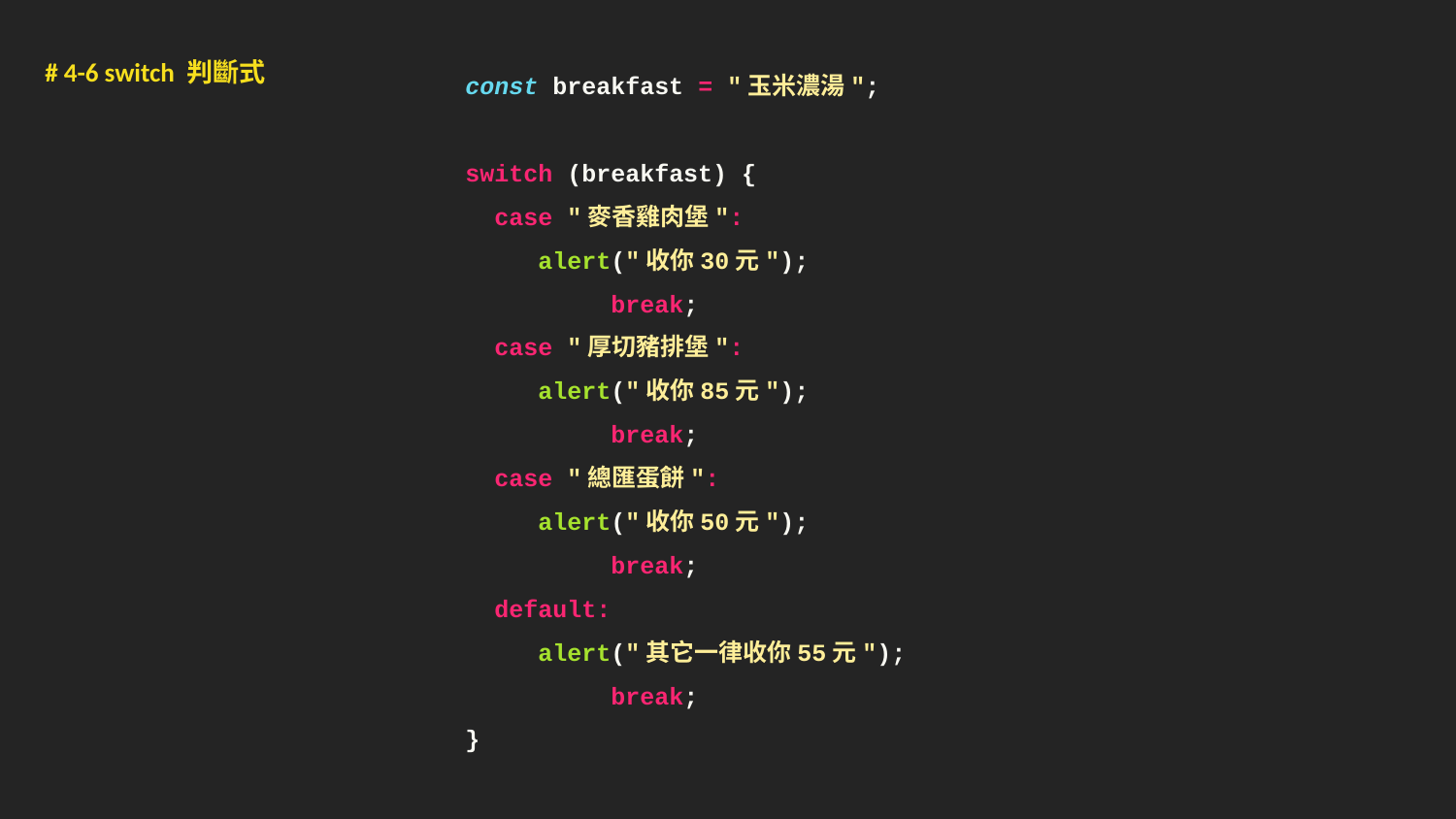

# 4-6 switch 判斷式
const breakfast = "玉米濃湯";

switch (breakfast) {
  case "麥香雞肉堡":
alert("收你30元");
  	break;
  case "厚切豬排堡":
alert("收你85元");
  	break;
  case "總匯蛋餅":
alert("收你50元");
  	break;
  default:
alert("其它一律收你55元");
  	break;
}